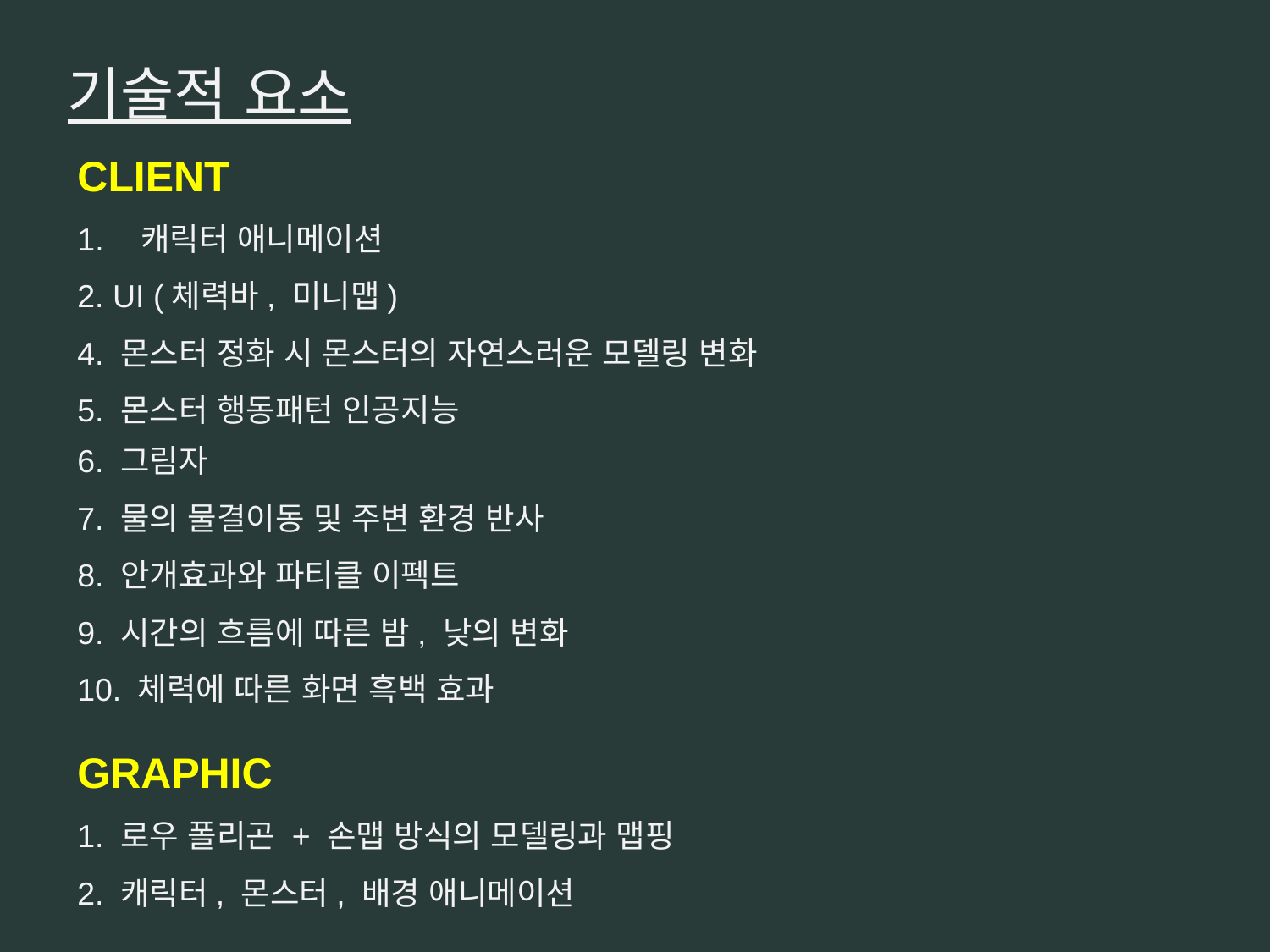

기술적 요소
CLIENT
캐릭터 애니메이션
2. UI (체력바, 미니맵)
4. 몬스터 정화 시 몬스터의 자연스러운 모델링 변화
5. 몬스터 행동패턴 인공지능

6. 그림자
7. 물의 물결이동 및 주변 환경 반사
8. 안개효과와 파티클 이펙트
9. 시간의 흐름에 따른 밤, 낮의 변화
10. 체력에 따른 화면 흑백 효과

GRAPHIC
1. 로우 폴리곤 + 손맵 방식의 모델링과 맵핑
2. 캐릭터, 몬스터, 배경 애니메이션